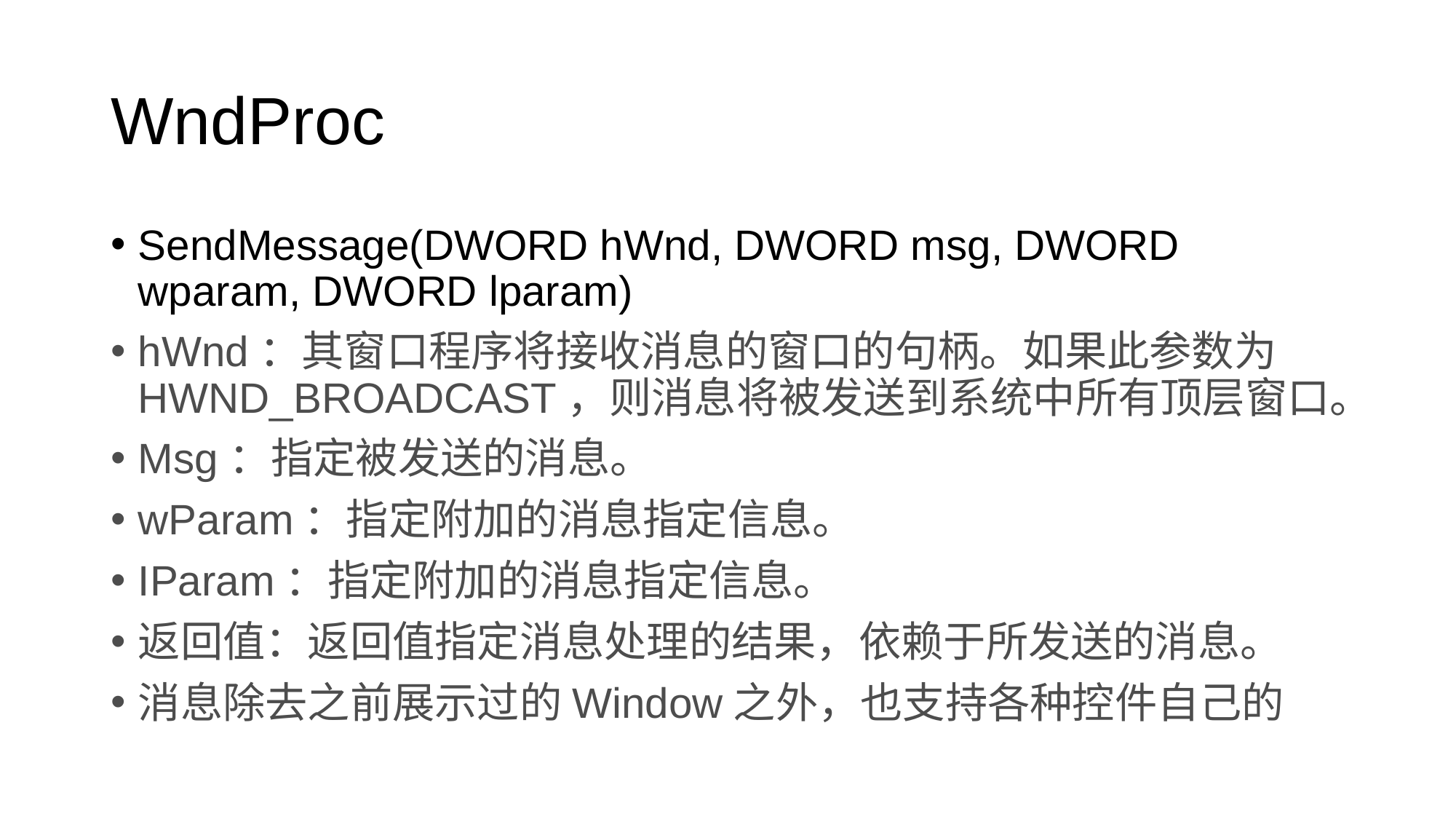

# WndProc
SendMessage(DWORD hWnd, DWORD msg, DWORD wparam, DWORD lparam)
hWnd：其窗口程序将接收消息的窗口的句柄。如果此参数为HWND_BROADCAST，则消息将被发送到系统中所有顶层窗口。
Msg：指定被发送的消息。
wParam：指定附加的消息指定信息。
IParam：指定附加的消息指定信息。
返回值：返回值指定消息处理的结果，依赖于所发送的消息。
消息除去之前展示过的Window之外，也支持各种控件自己的